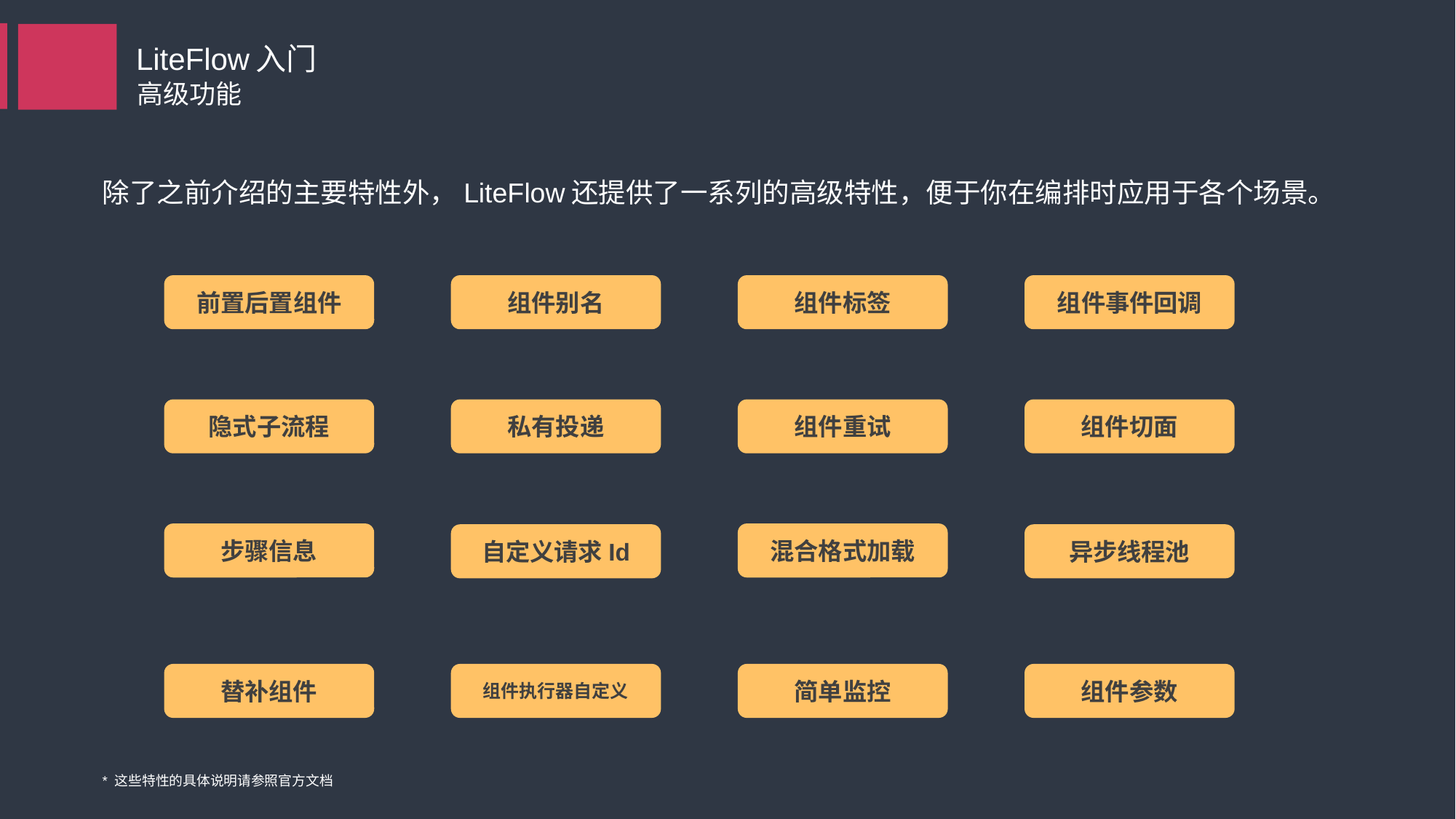

LiteFlow入门
高级功能
除了之前介绍的主要特性外，LiteFlow还提供了一系列的高级特性，便于你在编排时应用于各个场景。
前置后置组件
组件别名
组件标签
组件事件回调
隐式子流程
私有投递
组件重试
组件切面
步骤信息
混合格式加载
自定义请求Id
异步线程池
替补组件
组件执行器自定义
简单监控
组件参数
* 这些特性的具体说明请参照官方文档